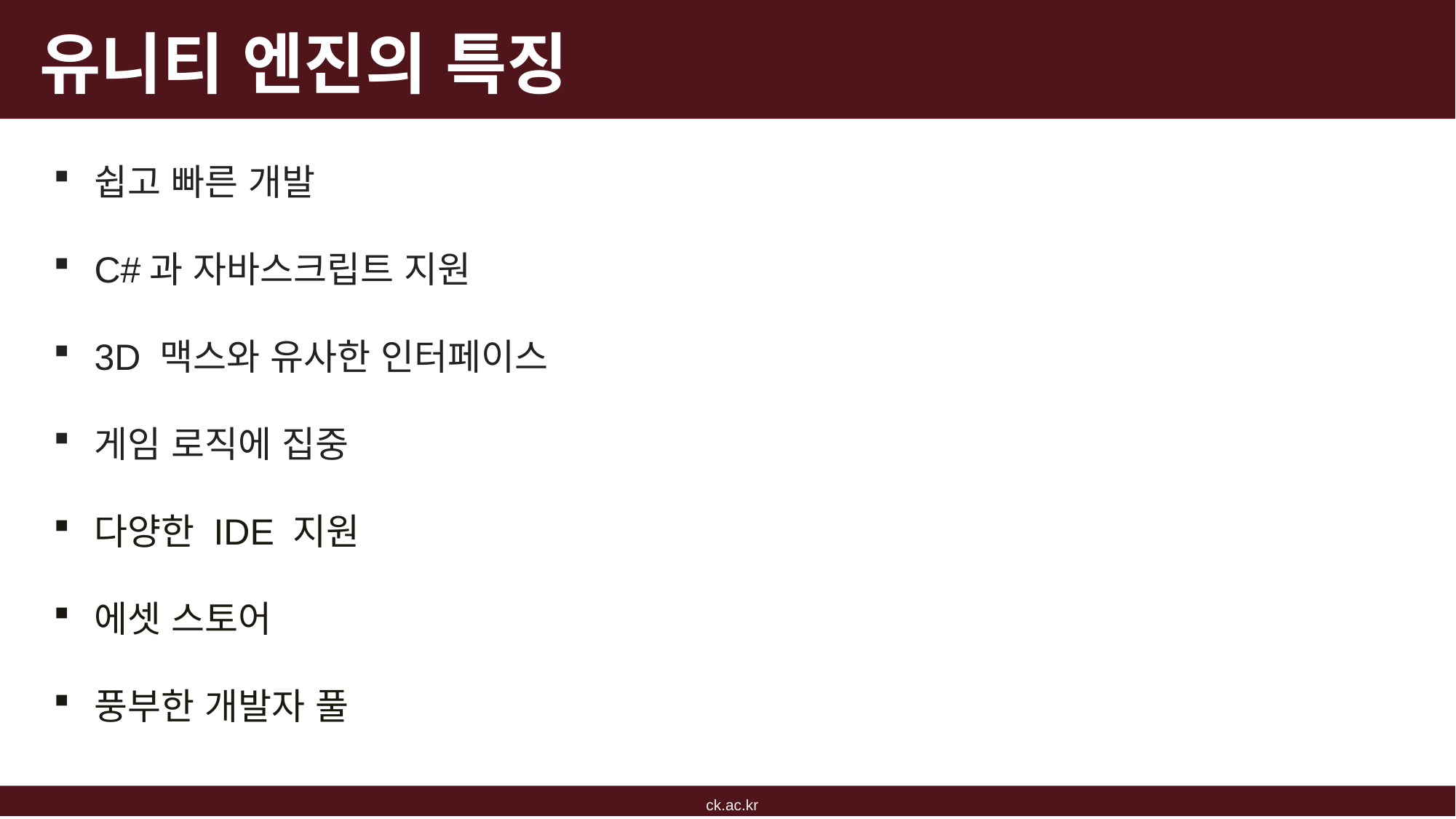

# 유니티 엔진의 특징
쉽고 빠른 개발

C#과 자바스크립트 지원

3D 맥스와 유사한 인터페이스

게임 로직에 집중

다양한 IDE 지원

에셋 스토어

풍부한 개발자 풀
ck.ac.kr